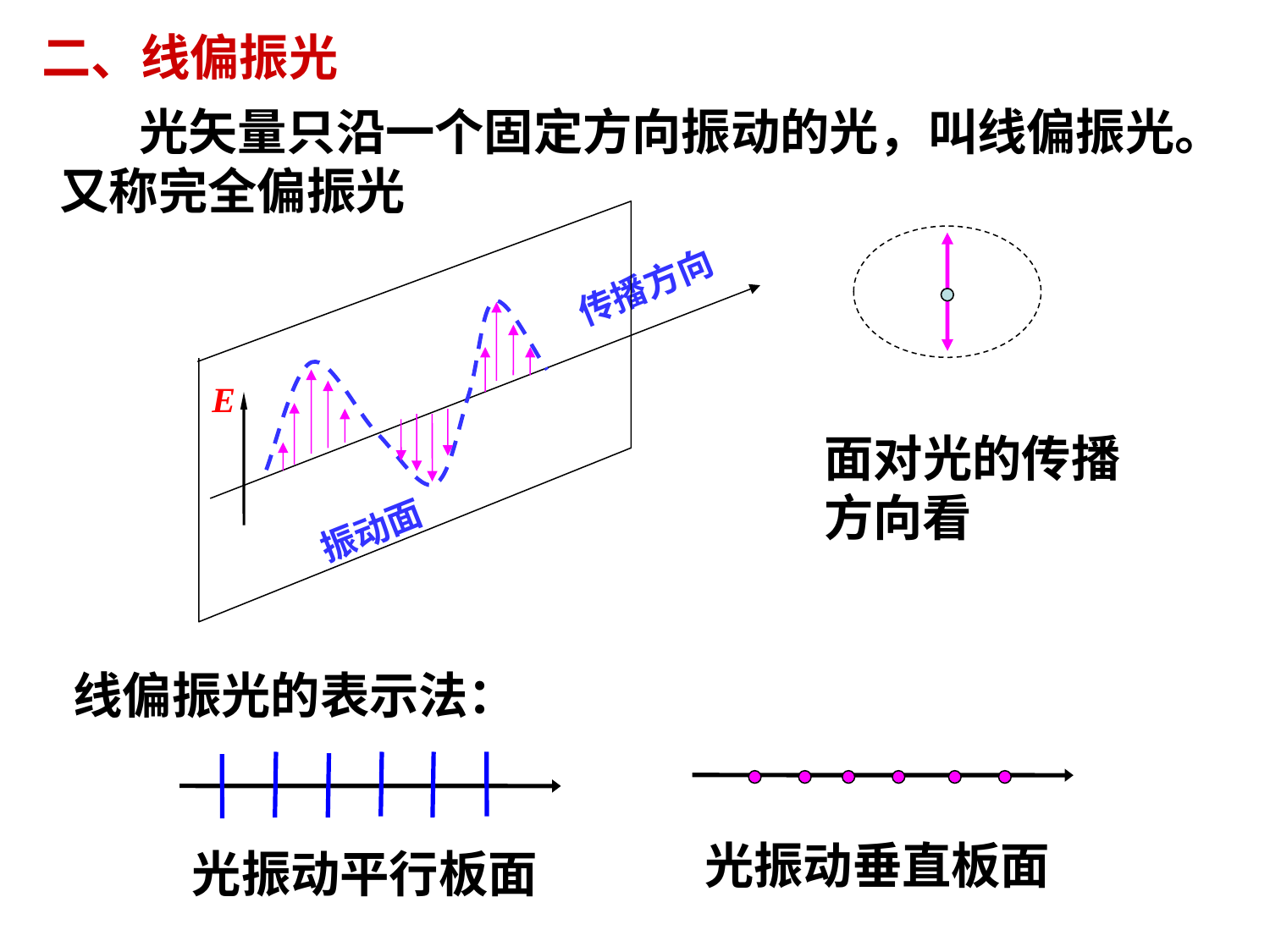

二、线偏振光
      光矢量只沿一个固定方向振动的光，叫线偏振光。又称完全偏振光

传播方向

E

振动面

面对光的传播方向看
线偏振光的表示法：

光振动平行板面

光振动垂直板面